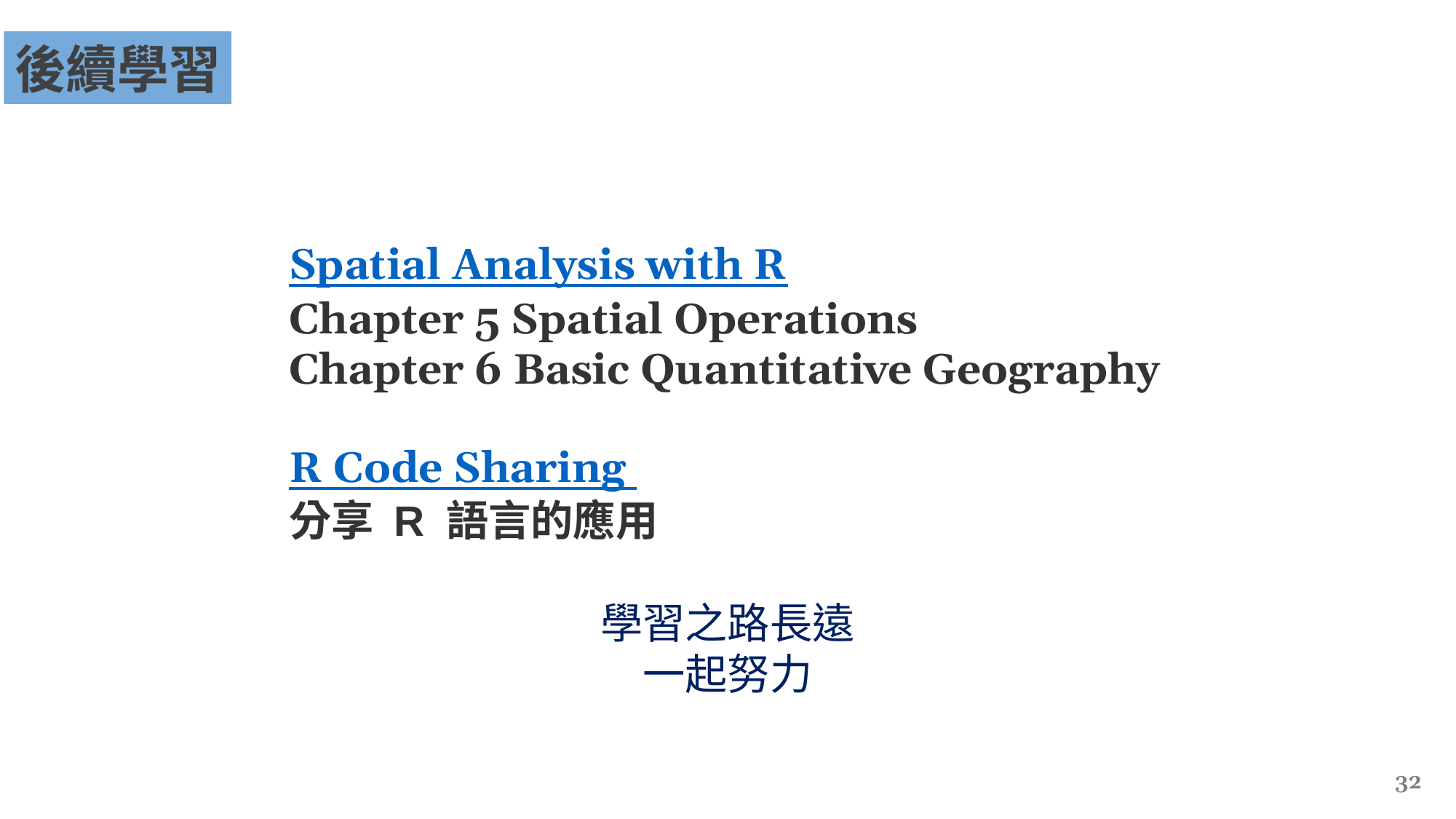

後續學習
Spatial Analysis with R
Chapter 5 Spatial Operations
Chapter 6 Basic Quantitative Geography
R Code Sharing
分享 R 語言的應用
學習之路長遠
一起努力
32